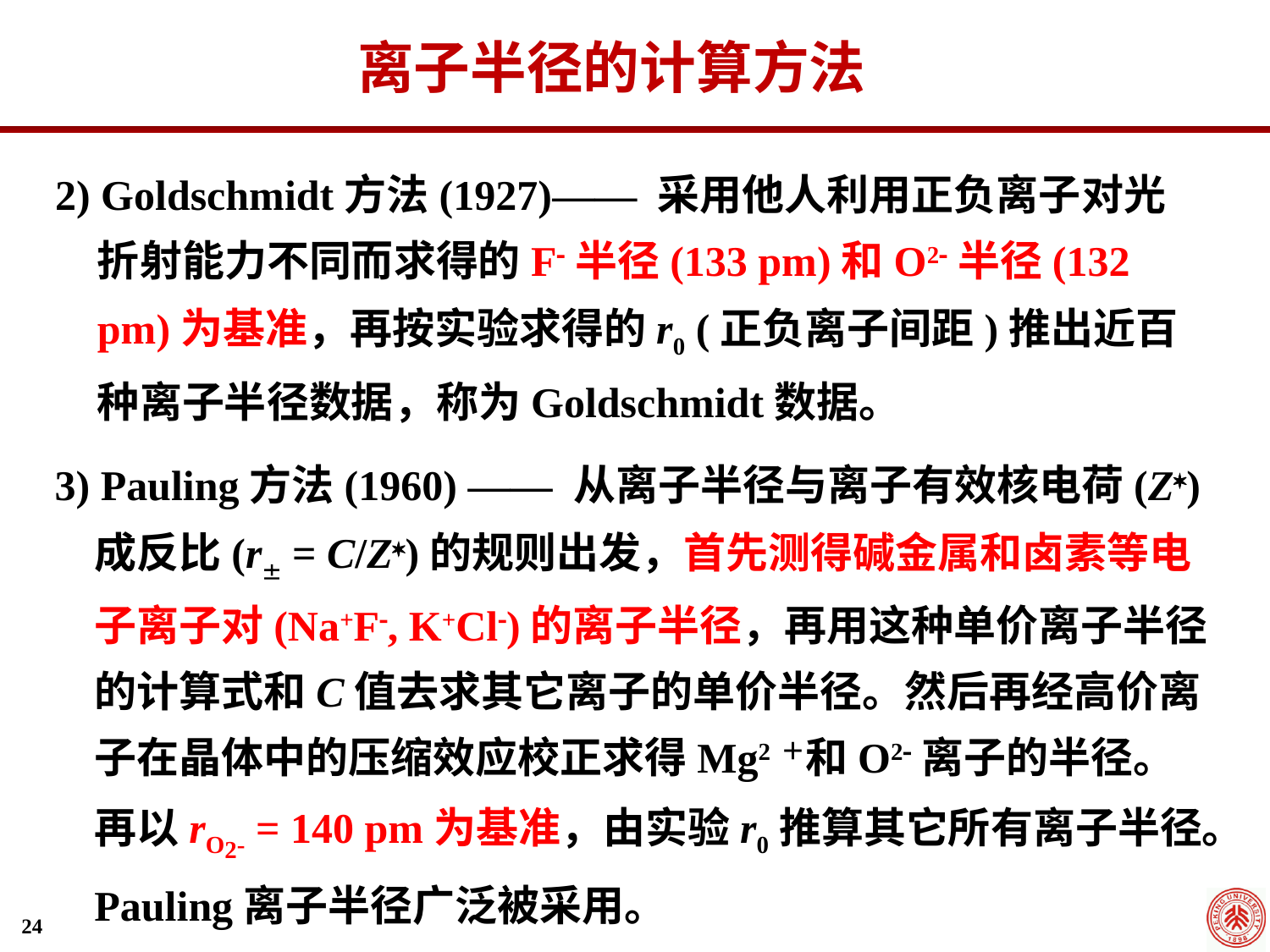

离子半径的计算方法

 2) Goldschmidt方法(1927)—— 采用他人利用正负离子对光折射能力不同而求得的F−半径(133 pm)和O2−半径(132 pm)为基准，再按实验求得的r0 (正负离子间距)推出近百种离子半径数据，称为Goldschmidt数据。
3) Pauling方法(1960) —— 从离子半径与离子有效核电荷(Z∗)成反比(r± = C/Z∗)的规则出发，首先测得碱金属和卤素等电子离子对(Na+F−, K+Cl−)的离子半径，再用这种单价离子半径的计算式和C值去求其它离子的单价半径。然后再经高价离子在晶体中的压缩效应校正求得Mg2＋和O2−离子的半径。再以rO2- = 140 pm为基准，由实验r0推算其它所有离子半径。Pauling离子半径广泛被采用。
24